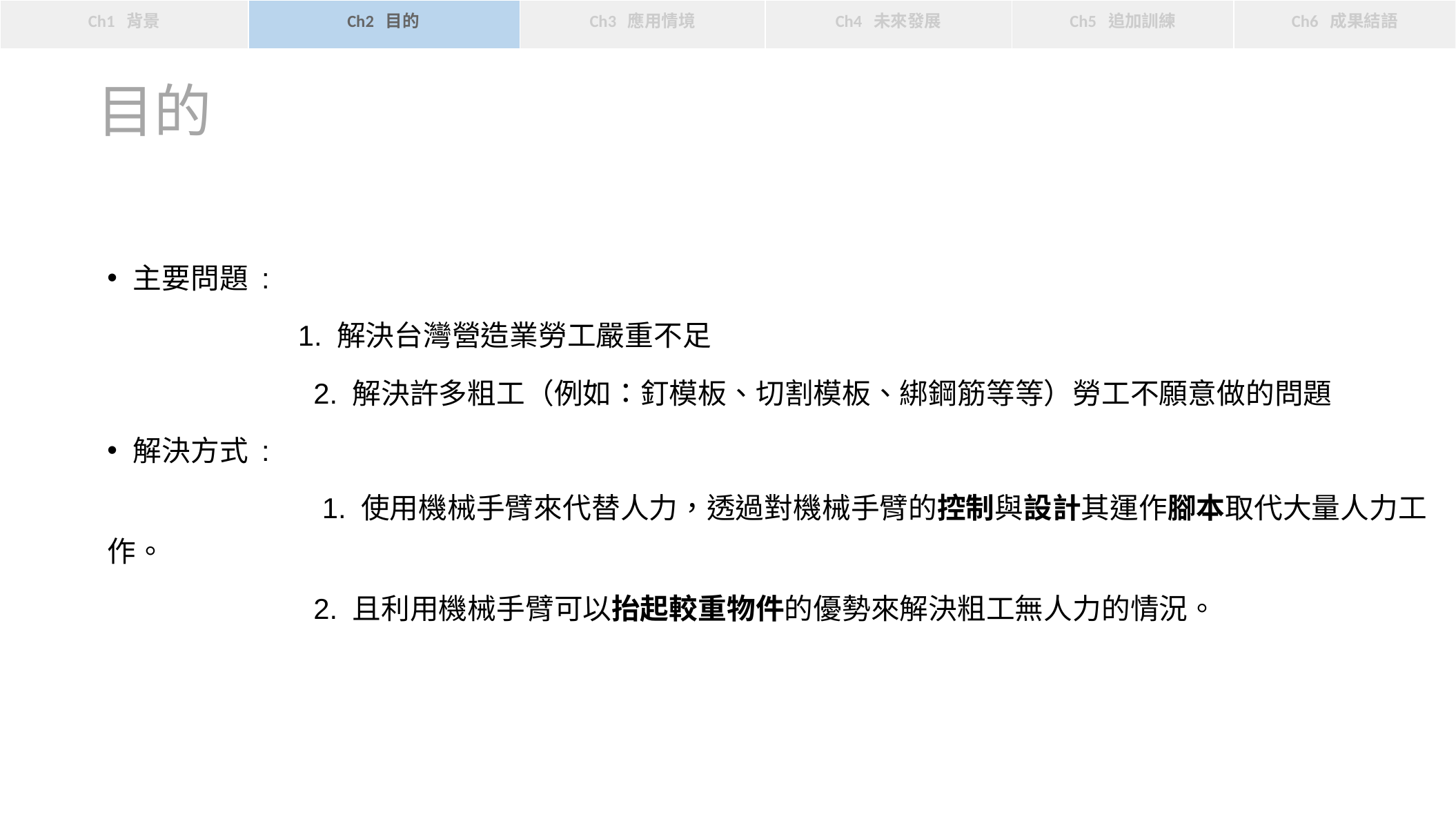

Ch6  成果結語
Ch2  目的

Ch4  未來發展
Ch1  背景
Ch3  應用情境
Ch5  追加訓練
目的
主要問題 :
	           1. 解決台灣營造業勞工嚴重不足
                          2. 解決許多粗工（例如：釘模板、切割模板、綁鋼筋等等）勞工不願意做的問題
解決方式 :
		 1. 使用機械手臂來代替人力，透過對機械手臂的控制與設計其運作腳本取代大量人力工作。
                          2. 且利用機械手臂可以抬起較重物件的優勢來解決粗工無人力的情況。